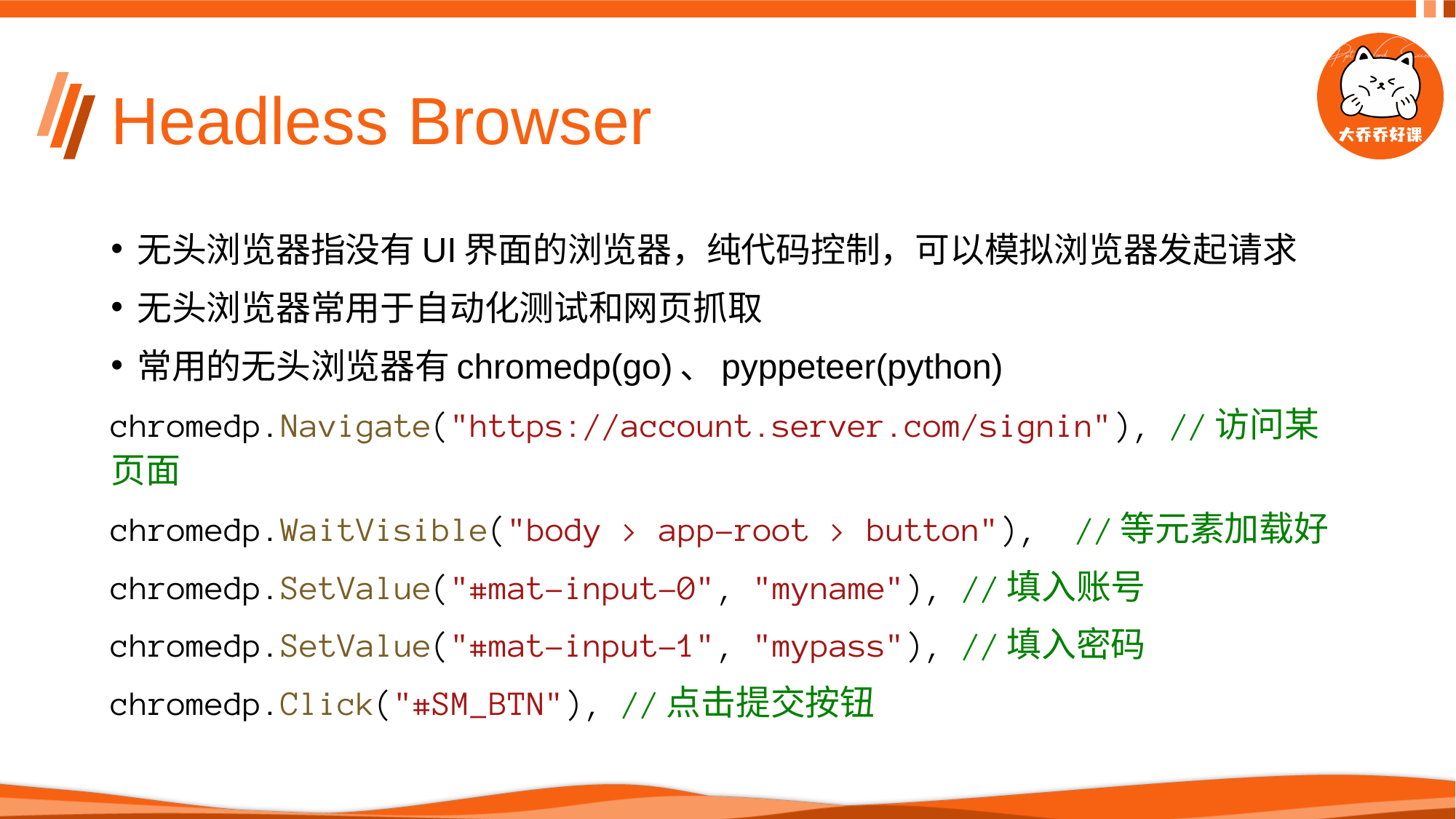

# Headless Browser
无头浏览器指没有UI界面的浏览器，纯代码控制，可以模拟浏览器发起请求
无头浏览器常用于自动化测试和网页抓取
常用的无头浏览器有chromedp(go)、pyppeteer(python)
chromedp.Navigate("https://account.server.com/signin"), //访问某页面
chromedp.WaitVisible("body > app-root > button"),  //等元素加载好
chromedp.SetValue("#mat-input-0", "myname"), //填入账号
chromedp.SetValue("#mat-input-1", "mypass"), //填入密码
chromedp.Click("#SM_BTN"), //点击提交按钮